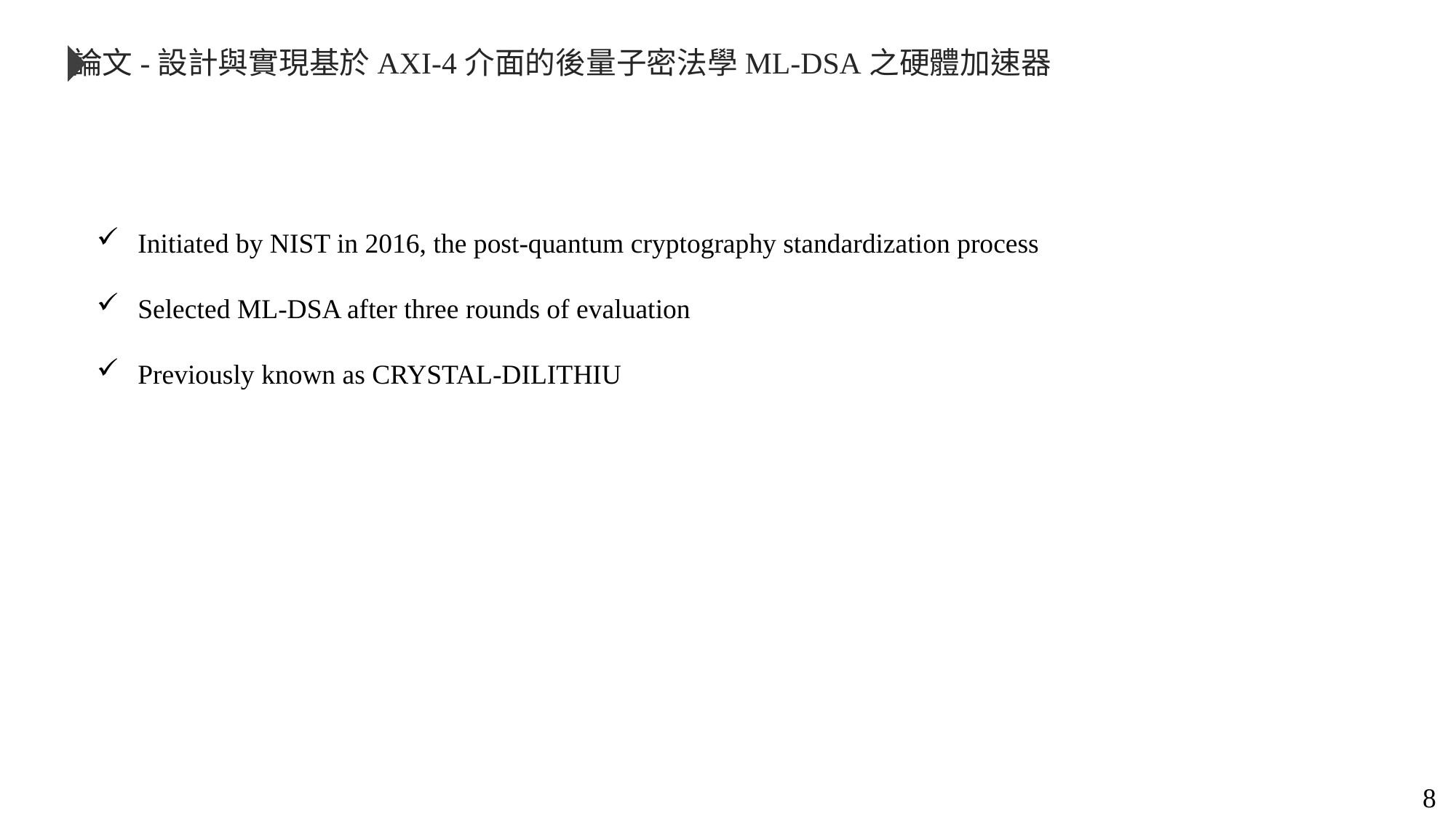

論文-設計與實現基於AXI-4介面的後量子密法學ML-DSA之硬體加速器

Initiated by NIST in 2016, the post-quantum cryptography standardization process
Selected ML-DSA after three rounds of evaluation
Previously known as CRYSTAL-DILITHIU
8